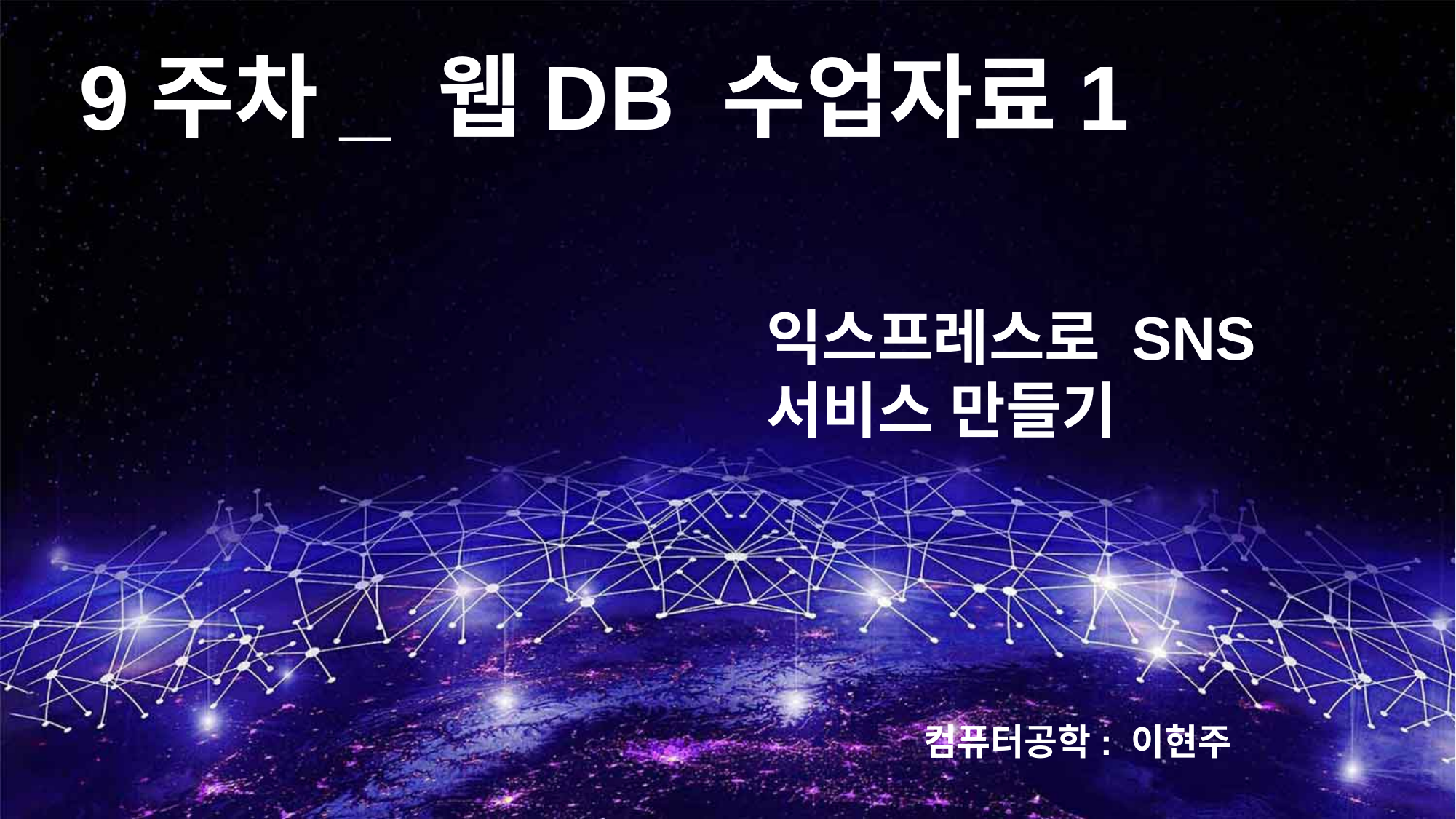

9주차_ 웹DB 수업자료1
익스프레스로 SNS 서비스 만들기
컴퓨터공학: 이현주